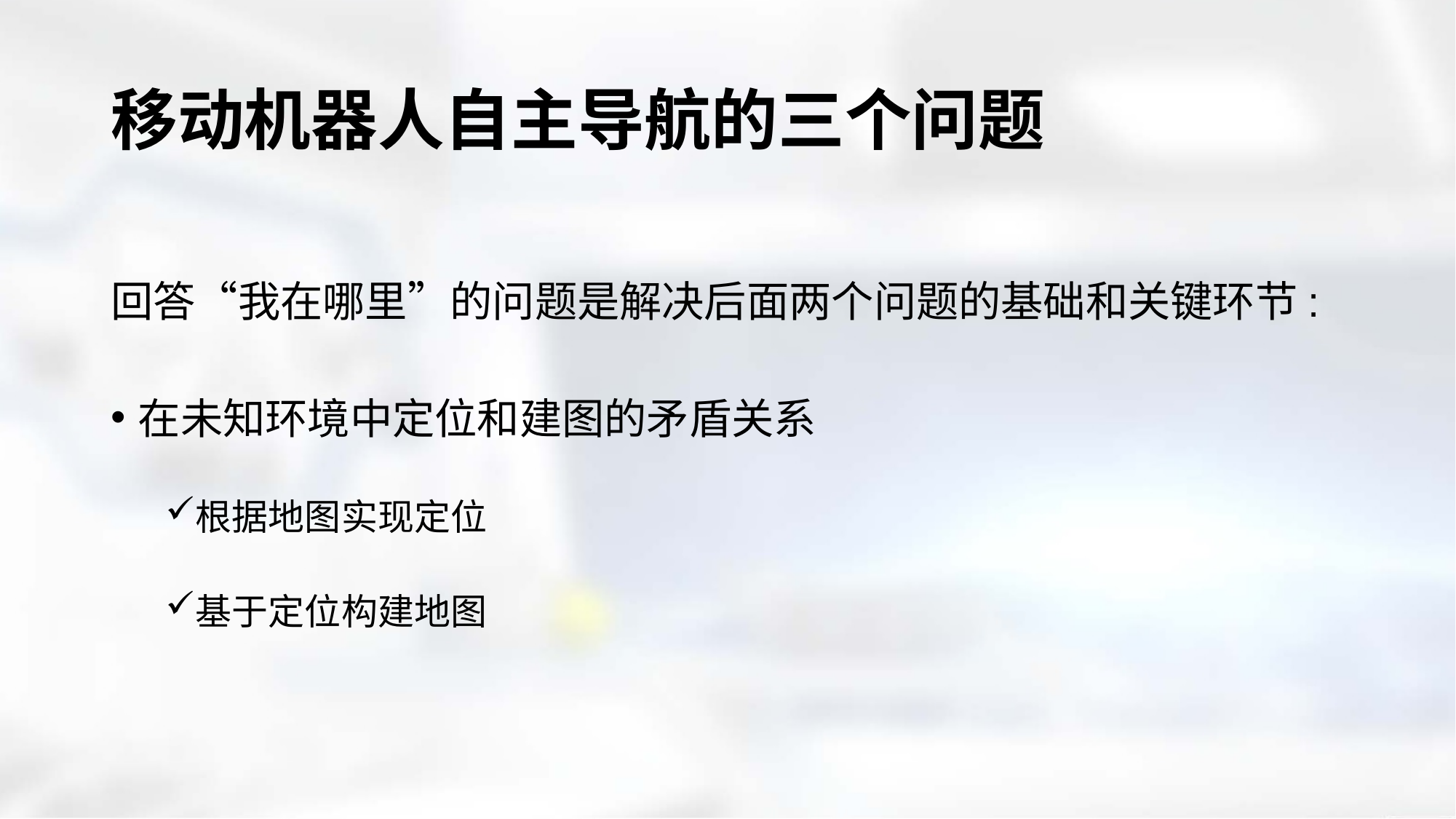

# 移动机器人自主导航的三个问题
回答“我在哪里”的问题是解决后面两个问题的基础和关键环节:
在未知环境中定位和建图的矛盾关系
根据地图实现定位
基于定位构建地图